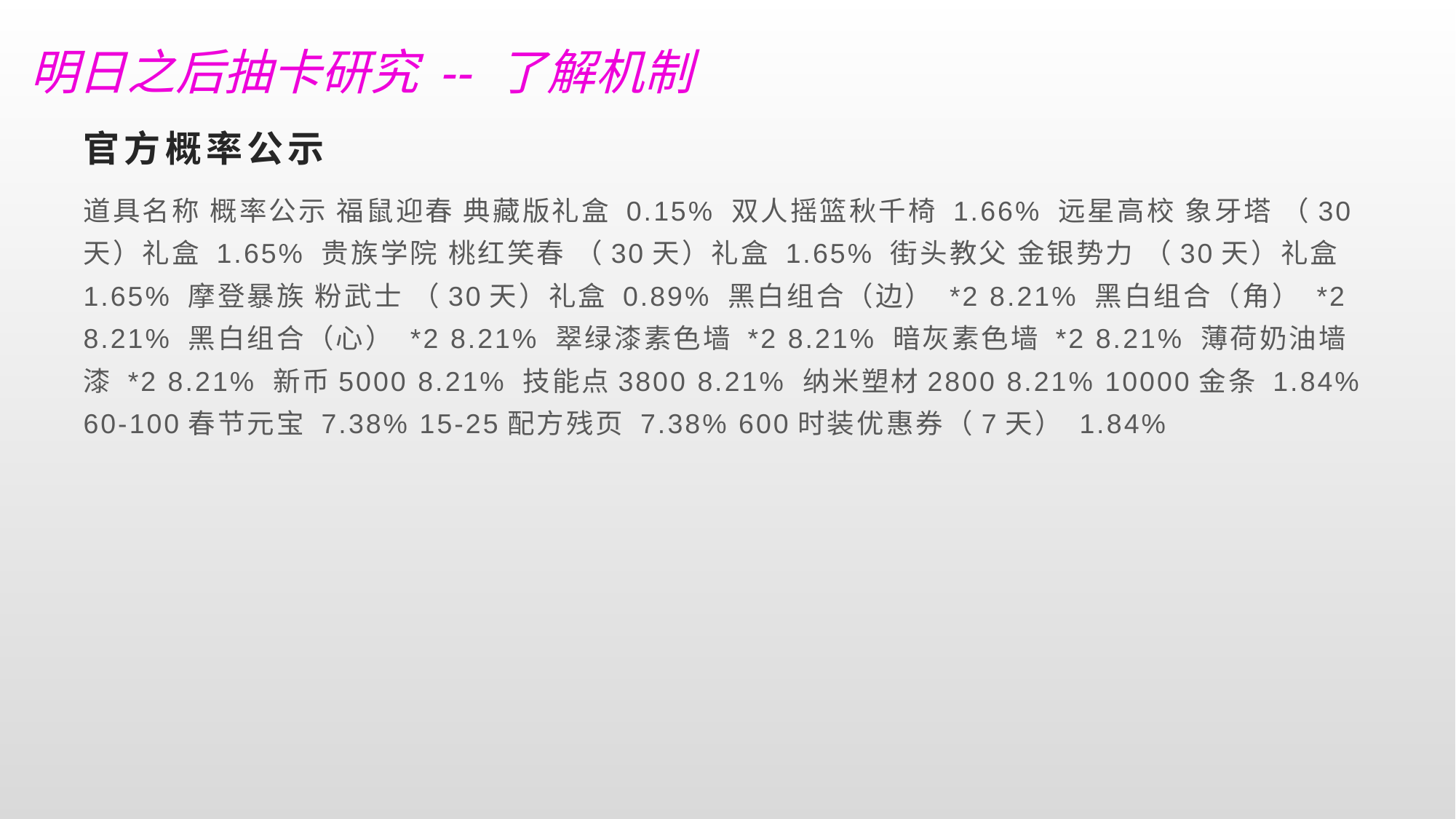

明日之后抽卡研究 -- 了解机制
# 官方概率公示
道具名称 概率公示 福鼠迎春 典藏版礼盒 0.15% 双人摇篮秋千椅 1.66% 远星高校 象牙塔 （30天）礼盒 1.65% 贵族学院 桃红笑春 （30天）礼盒 1.65% 街头教父 金银势力 （30天）礼盒 1.65% 摩登暴族 粉武士 （30天）礼盒 0.89% 黑白组合（边） *2 8.21% 黑白组合（角） *2 8.21% 黑白组合（心） *2 8.21% 翠绿漆素色墙 *2 8.21% 暗灰素色墙 *2 8.21% 薄荷奶油墙漆 *2 8.21% 新币5000 8.21% 技能点3800 8.21% 纳米塑材2800 8.21% 10000金条 1.84% 60-100春节元宝 7.38% 15-25配方残页 7.38% 600时装优惠券（7天） 1.84%